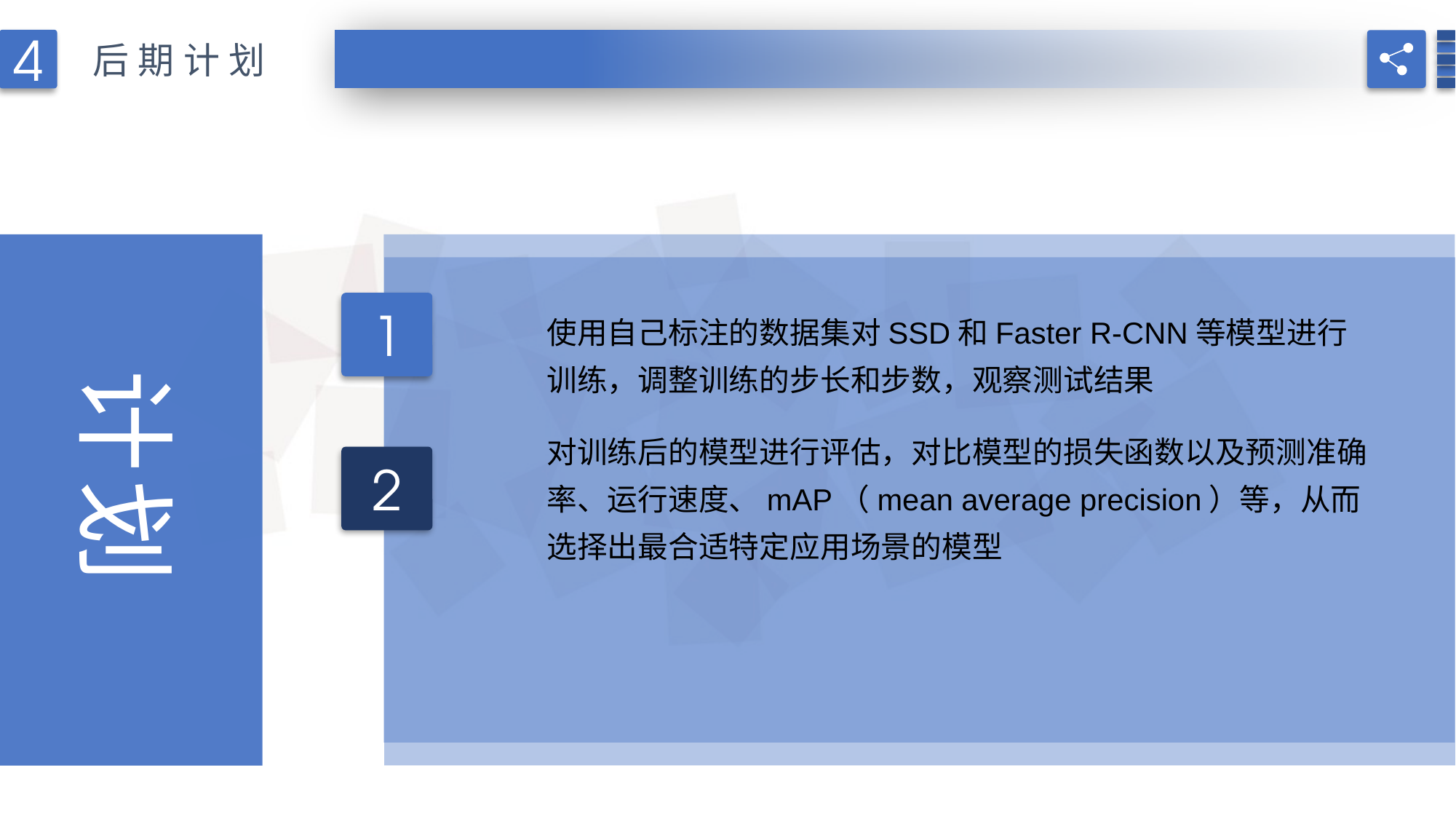

4

后期计划

1
使用自己标注的数据集对SSD和Faster R-CNN等模型进行训练，调整训练的步长和步数，观察测试结果
计划
对训练后的模型进行评估，对比模型的损失函数以及预测准确率、运行速度、mAP（mean average precision）等，从而选择出最合适特定应用场景的模型
2